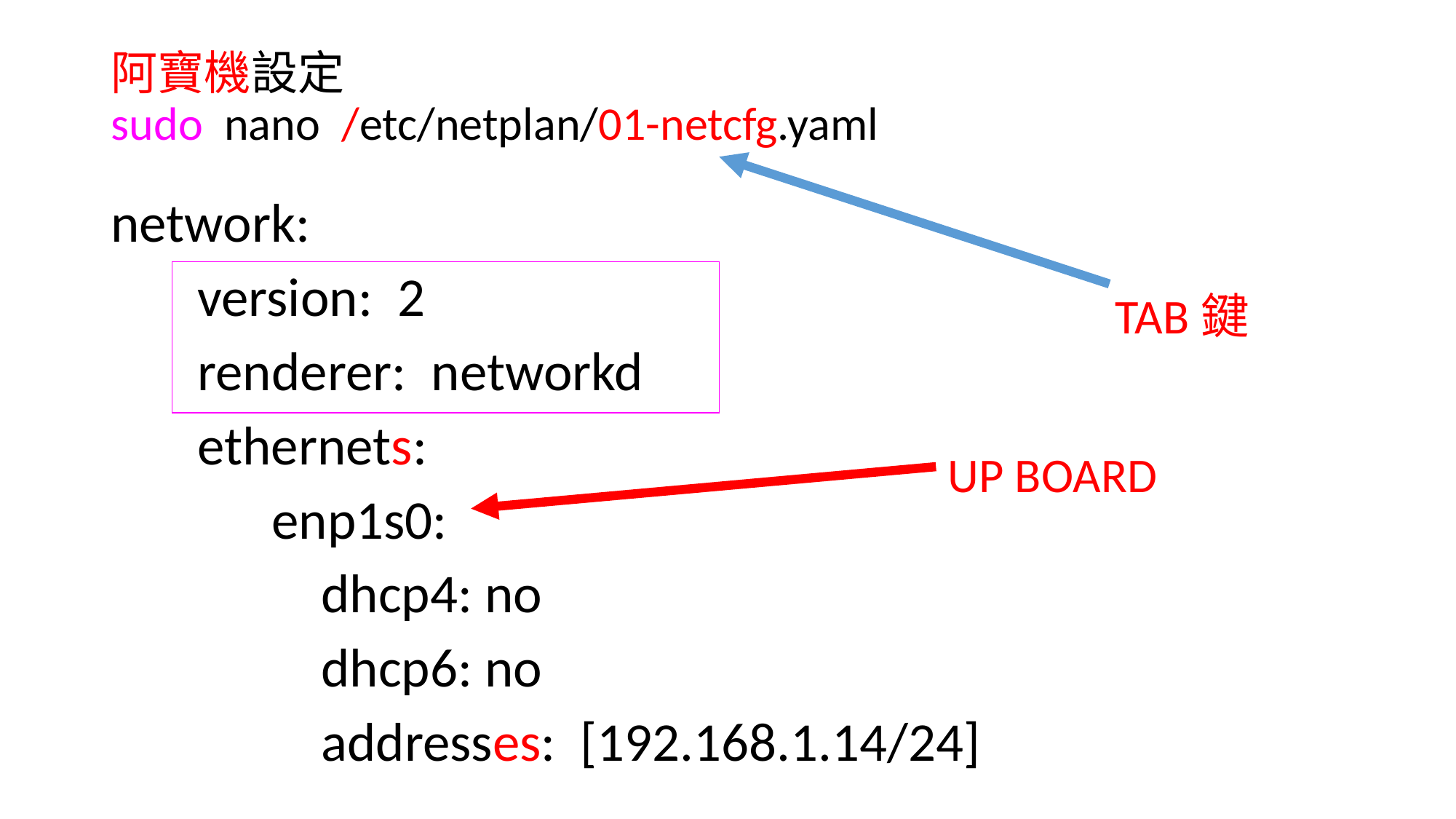

# 阿寶機設定 sudo  nano  /etc/netplan/01-netcfg.yaml
TAB鍵
network:
       version:  2
       renderer:  networkd
       ethernets:
             enp1s0:
                 dhcp4: no
                 dhcp6: no
                 addresses:  [192.168.1.14/24]

UP BOARD